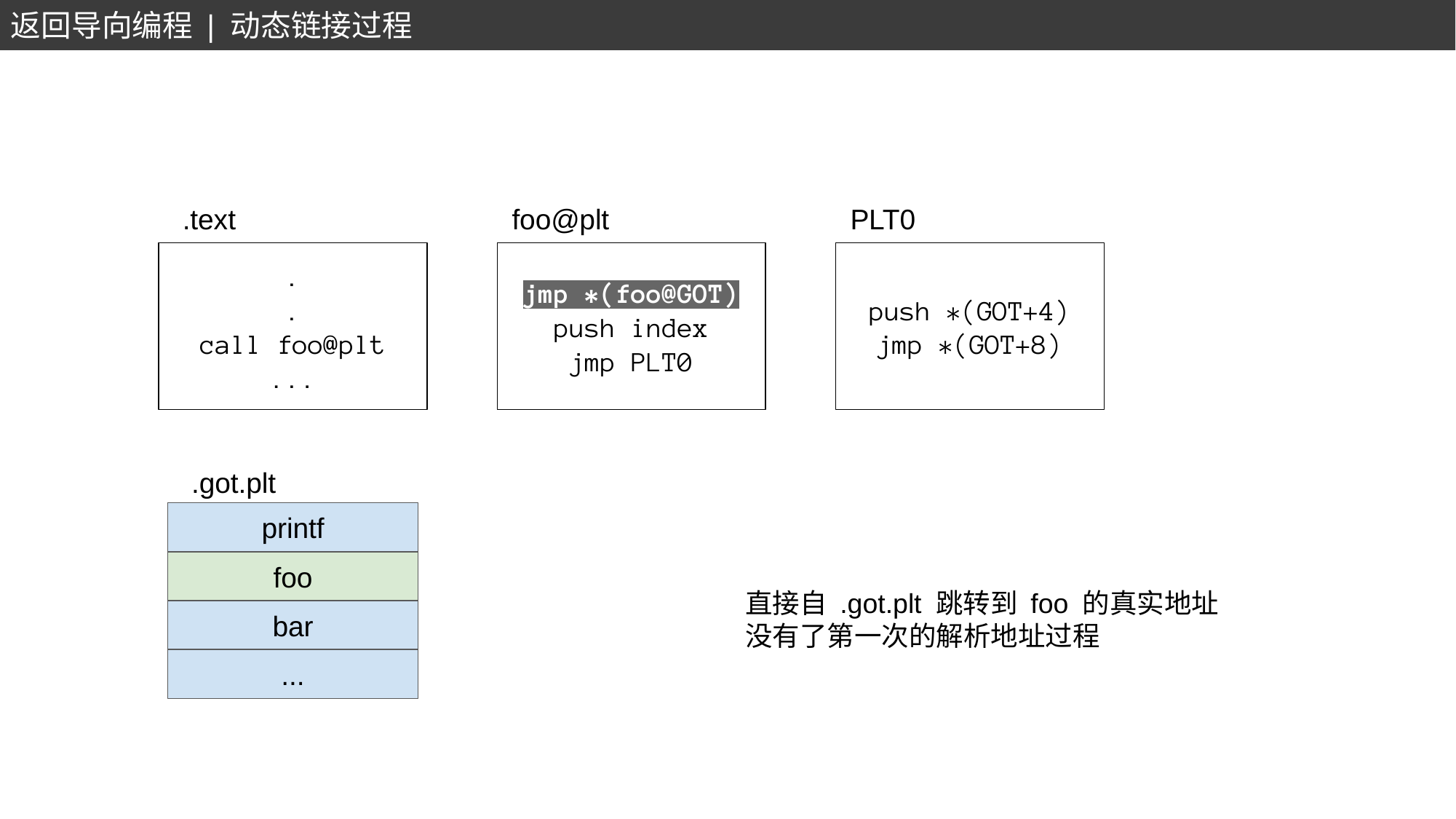

返回导向编程 | 动态链接过程
.text
foo@plt
PLT0
.
.
call foo@plt
...
jmp *(foo@GOT)
push index
jmp PLT0
push *(GOT+4)
jmp *(GOT+8)
.got.plt
printf
foo
直接自 .got.plt 跳转到 foo 的真实地址
没有了第一次的解析地址过程
bar
...